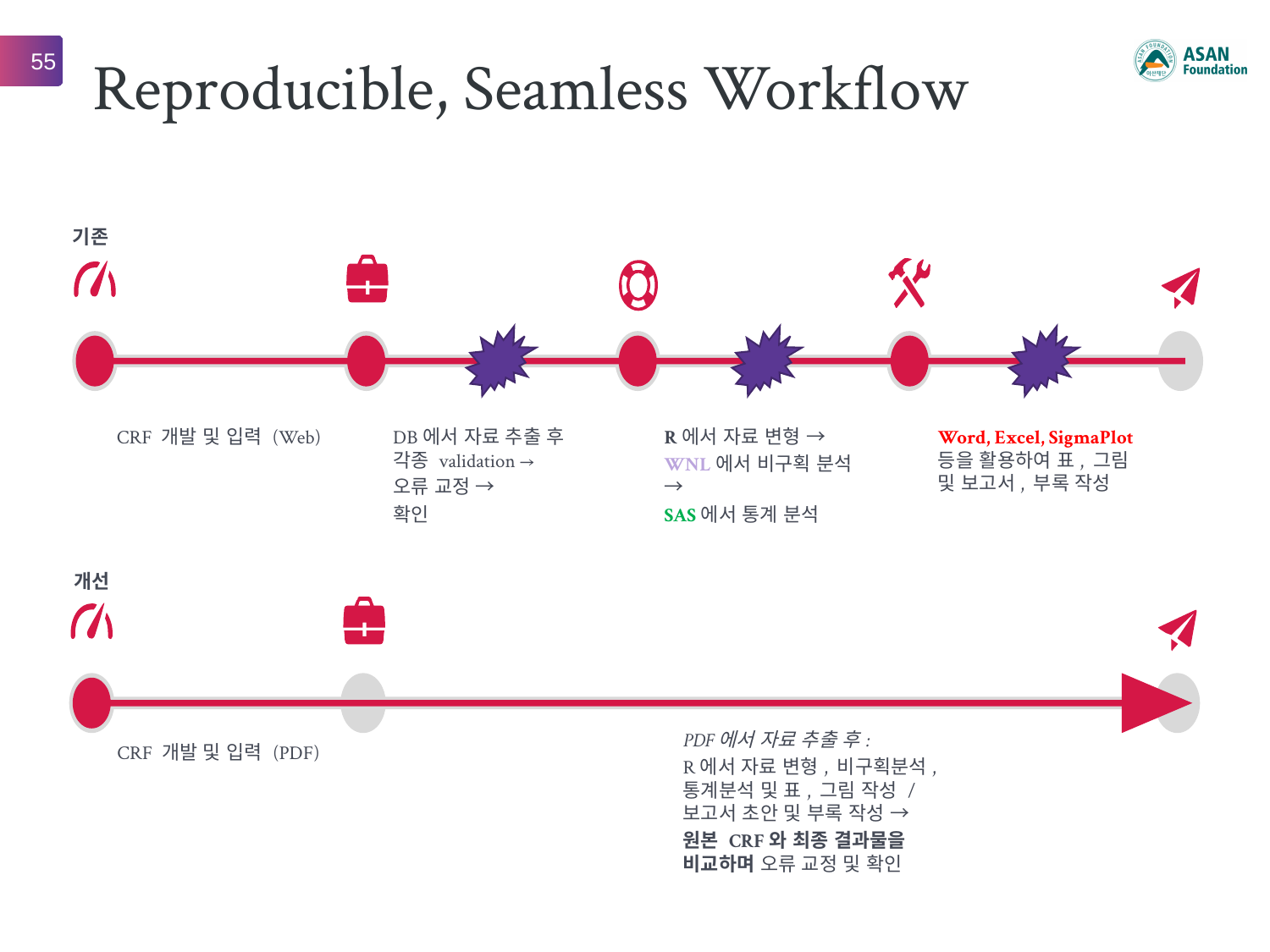

55
# Reproducible, Seamless Workflow
기존

CRF 개발 및 입력 (Web)

DB에서 자료 추출 후 각종 validation →
오류 교정 →
확인

R에서 자료 변형 →
WNL에서 비구획 분석 →
SAS에서 통계 분석
Word, Excel, SigmaPlot 등을 활용하여 표, 그림 및 보고서, 부록 작성
개선

PDF에서 자료 추출 후:
R에서 자료 변형, 비구획분석, 통계분석 및 표, 그림 작성 / 보고서 초안 및 부록 작성 →
원본 CRF와 최종 결과물을 비교하며 오류 교정 및 확인
CRF 개발 및 입력 (PDF)